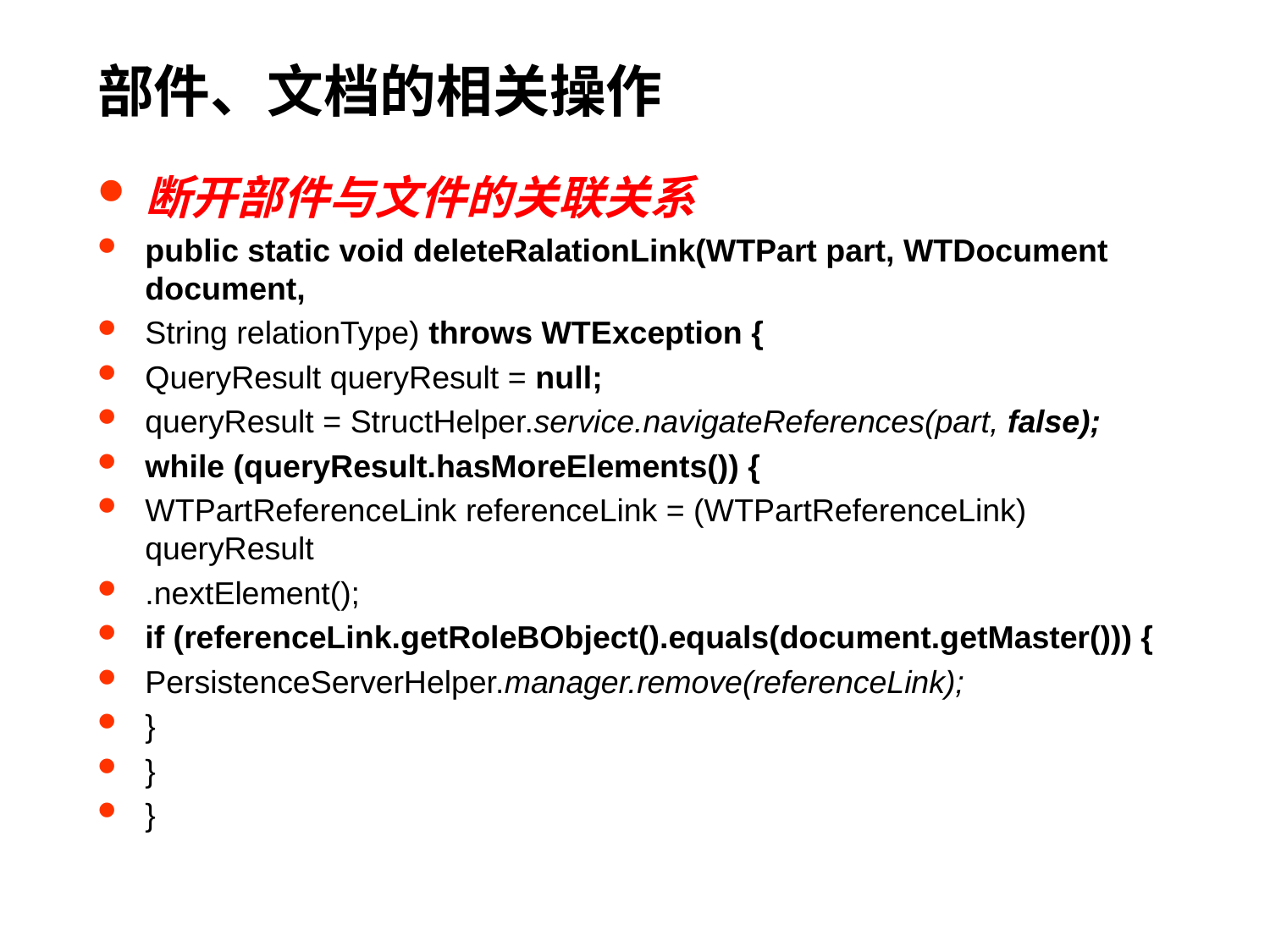

# 部件、文档的相关操作
断开部件与文件的关联关系
public static void deleteRalationLink(WTPart part, WTDocument document,
String relationType) throws WTException {
QueryResult queryResult = null;
queryResult = StructHelper.service.navigateReferences(part, false);
while (queryResult.hasMoreElements()) {
WTPartReferenceLink referenceLink = (WTPartReferenceLink) queryResult
.nextElement();
if (referenceLink.getRoleBObject().equals(document.getMaster())) {
PersistenceServerHelper.manager.remove(referenceLink);
}
}
}